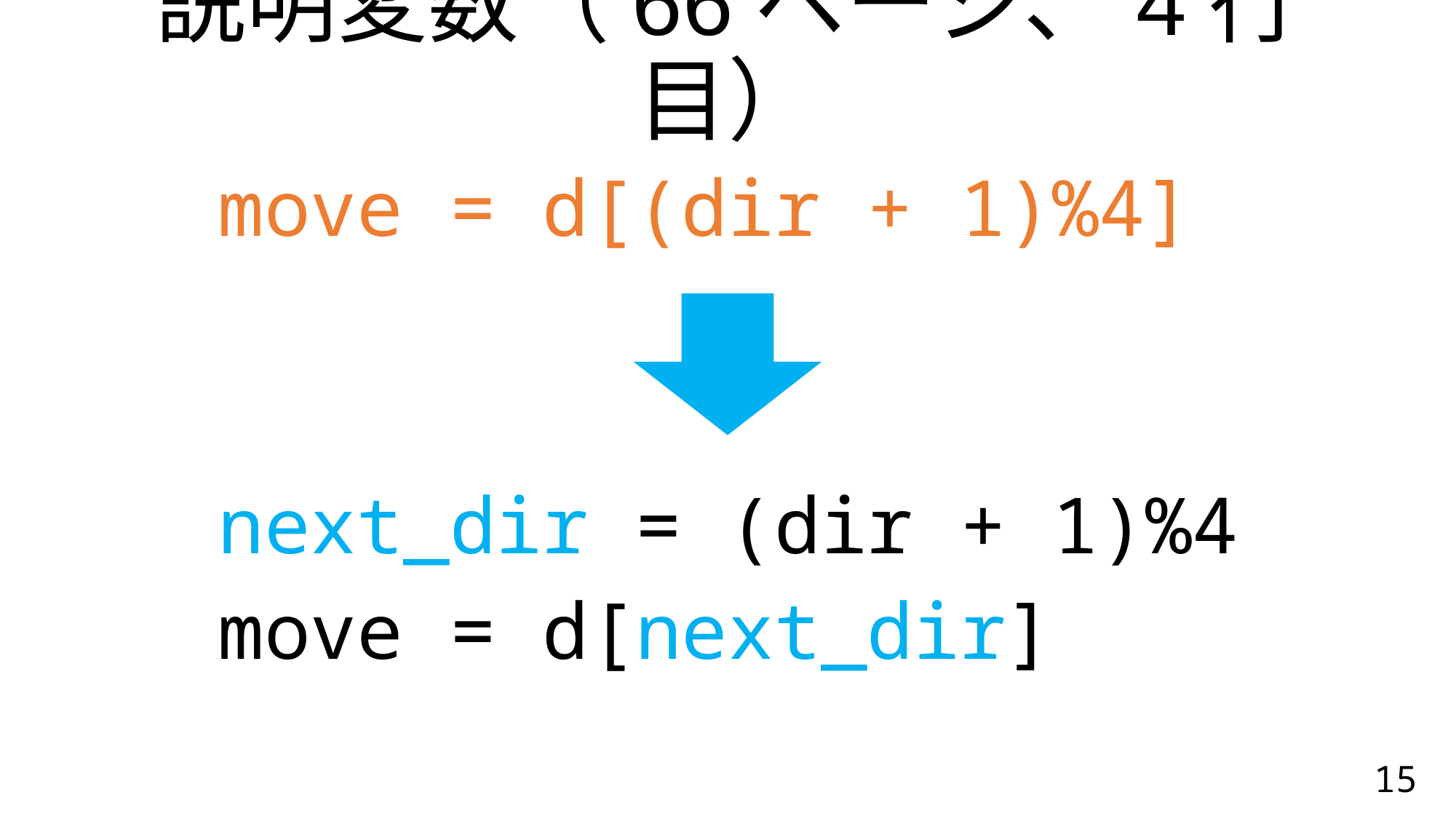

# 説明変数（66ページ、4行目）
move = d[(dir + 1)%4]

next_dir = (dir + 1)%4
move = d[next_dir]

15